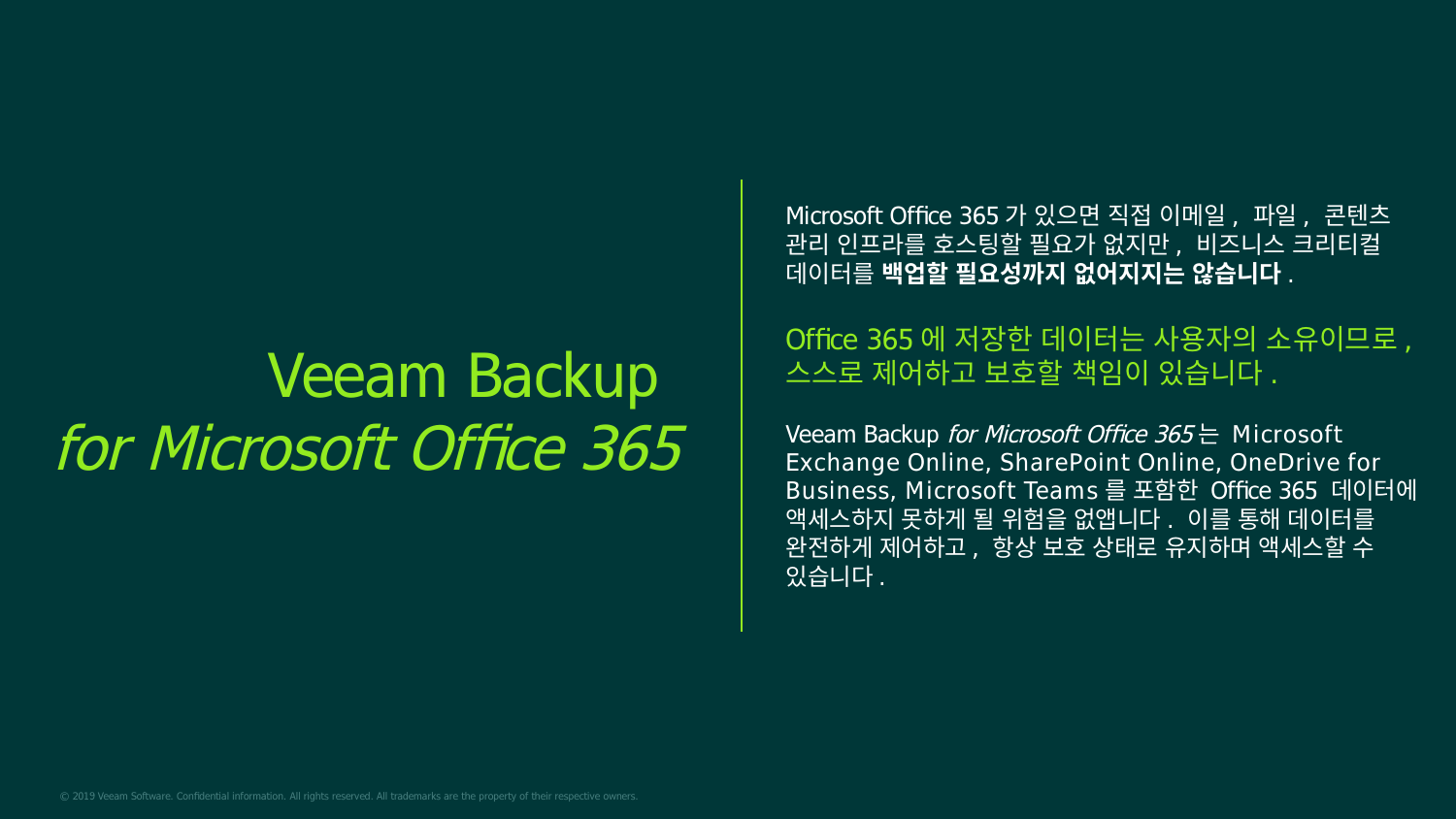

Microsoft Office 365가 있으면 직접 이메일, 파일, 콘텐츠 관리 인프라를 호스팅할 필요가 없지만, 비즈니스 크리티컬 데이터를 백업할 필요성까지 없어지지는 않습니다.

Office 365에 저장한 데이터는 사용자의 소유이므로, 스스로 제어하고 보호할 책임이 있습니다.

Veeam Backup for Microsoft Office 365는 Microsoft Exchange Online, SharePoint Online, OneDrive for Business, Microsoft Teams를 포함한 Office 365 데이터에 액세스하지 못하게 될 위험을 없앱니다. 이를 통해 데이터를 완전하게 제어하고, 항상 보호 상태로 유지하며 액세스할 수 있습니다.
Veeam Backup
for Microsoft Office 365